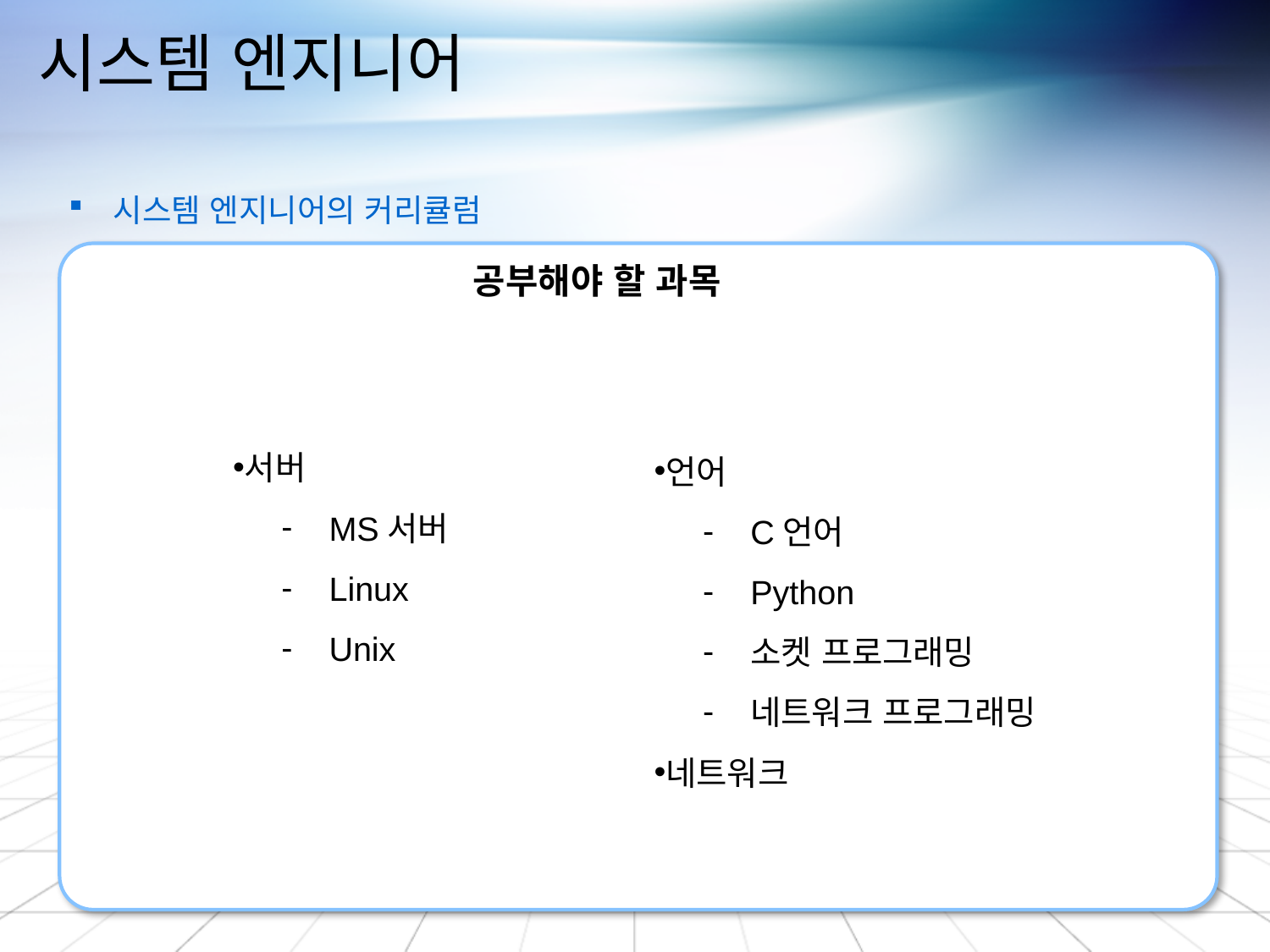

# 시스템 엔지니어
 시스템 엔지니어의 커리큘럼

공부해야 할 과목
언어
C언어
Python
소켓 프로그래밍
네트워크 프로그래밍
네트워크

서버
MS서버
Linux
Unix